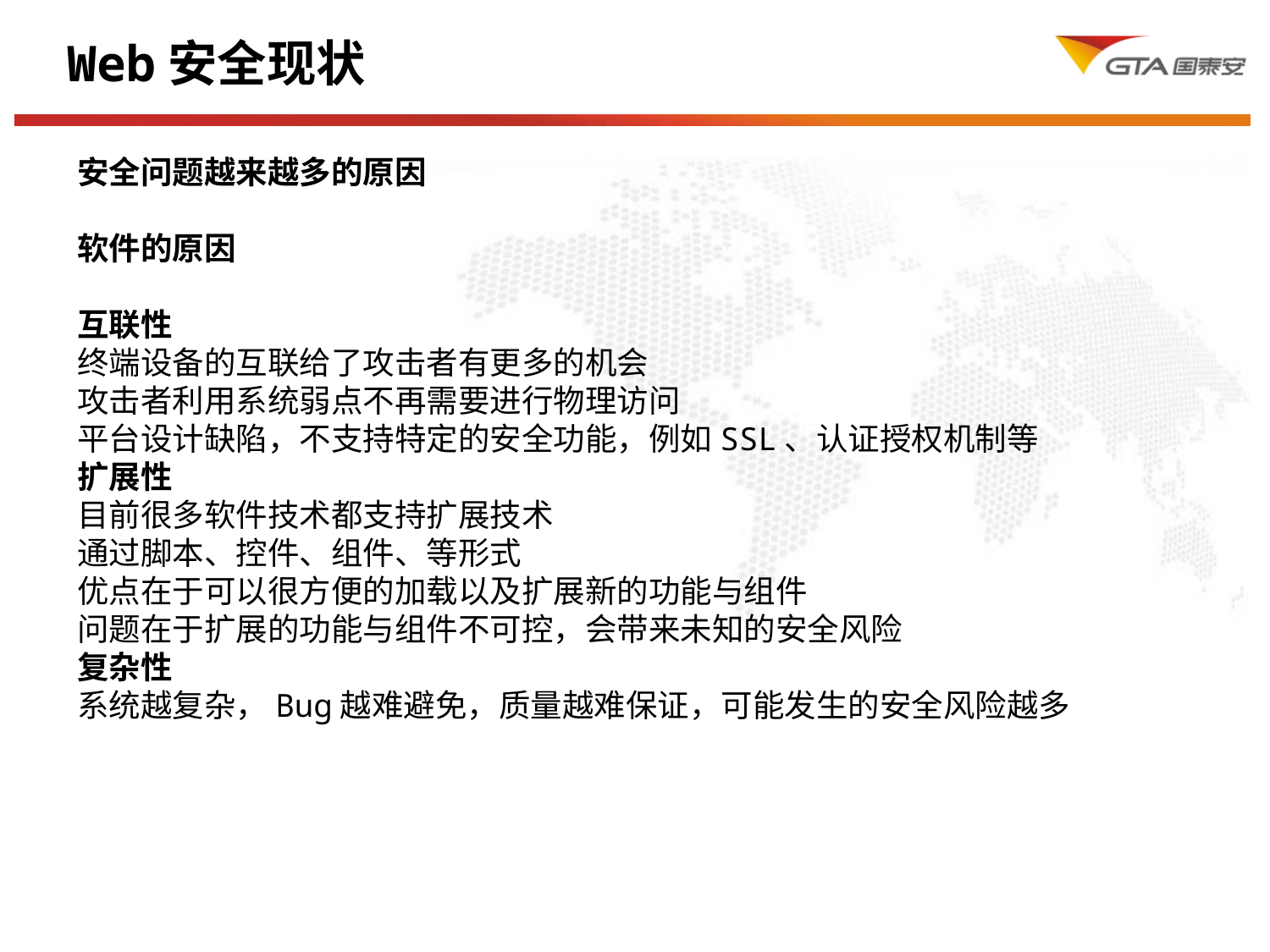

Web安全现状、自我介绍
安全问题越来越多的原因

软件的原因

互联性
终端设备的互联给了攻击者有更多的机会
攻击者利用系统弱点不再需要进行物理访问
平台设计缺陷，不支持特定的安全功能，例如SSL、认证授权机制等
扩展性
目前很多软件技术都支持扩展技术
通过脚本、控件、组件、等形式
优点在于可以很方便的加载以及扩展新的功能与组件
问题在于扩展的功能与组件不可控，会带来未知的安全风险
复杂性
系统越复杂，Bug越难避免，质量越难保证，可能发生的安全风险越多